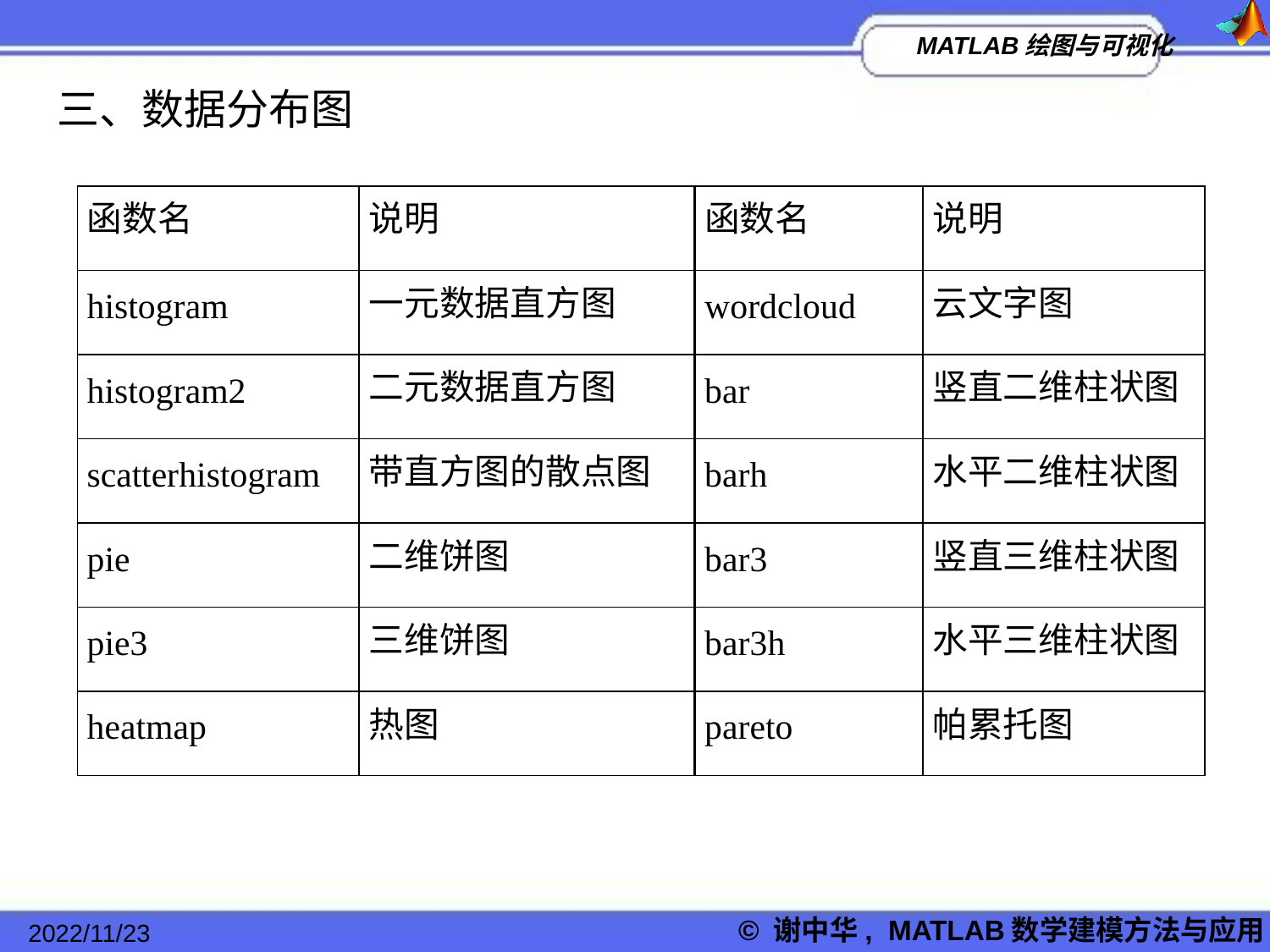

三、数据分布图
| 函数名 | 说明 | 函数名 | 说明 |
| --- | --- | --- | --- |
| histogram | 一元数据直方图 | wordcloud | 云文字图 |
| histogram2 | 二元数据直方图 | bar | 竖直二维柱状图 |
| scatterhistogram | 带直方图的散点图 | barh | 水平二维柱状图 |
| pie | 二维饼图 | bar3 | 竖直三维柱状图 |
| pie3 | 三维饼图 | bar3h | 水平三维柱状图 |
| heatmap | 热图 | pareto | 帕累托图 |
2022/11/23
© 谢中华,  MATLAB数学建模方法与应用